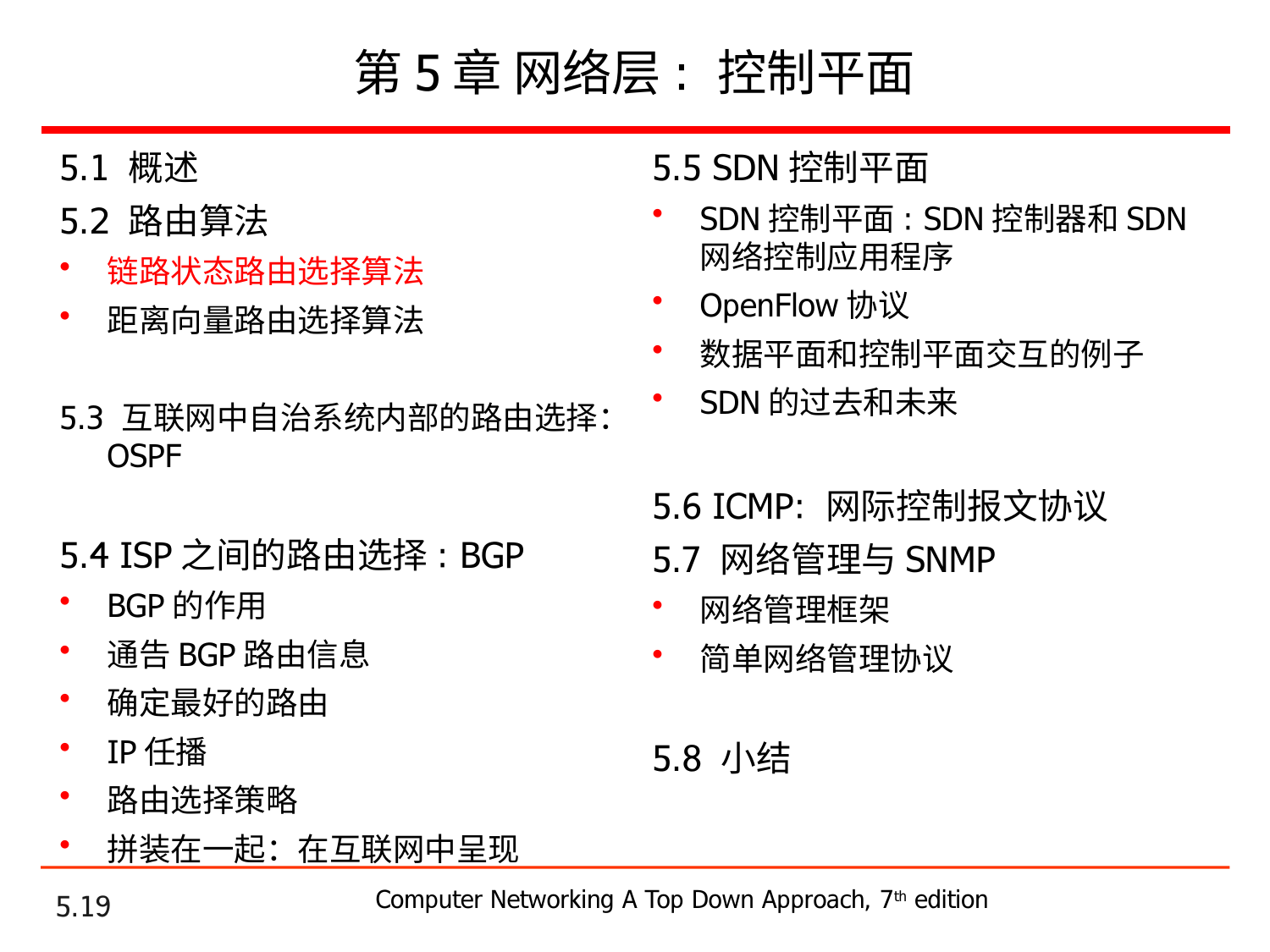

# 第5章 网络层: 控制平面
5.1 概述
5.2 路由算法
链路状态路由选择算法
距离向量路由选择算法

5.3 互联网中自治系统内部的路由选择：OSPF

5.4 ISP之间的路由选择: BGP
BGP的作用
通告BGP路由信息
确定最好的路由
IP任播
路由选择策略
拼装在一起：在互联网中呈现
5.5 SDN控制平面
SDN控制平面: SDN控制器和SDN网络控制应用程序
OpenFlow协议
数据平面和控制平面交互的例子
SDN的过去和未来

5.6 ICMP: 网际控制报文协议
5.7 网络管理与SNMP
网络管理框架
简单网络管理协议

5.8 小结